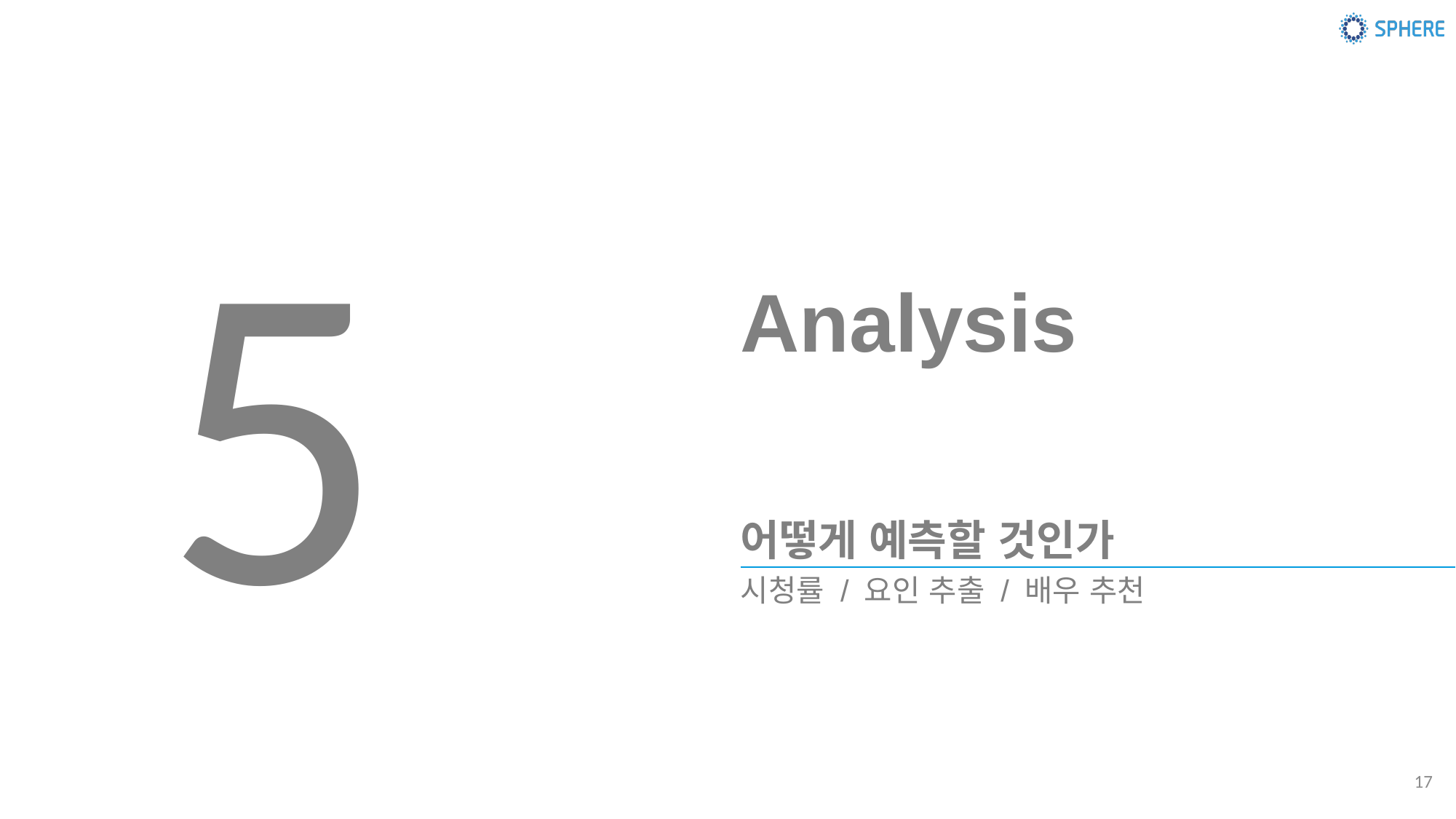

5
Analysis
어떻게 예측할 것인가
시청률 / 요인 추출 / 배우 추천
17